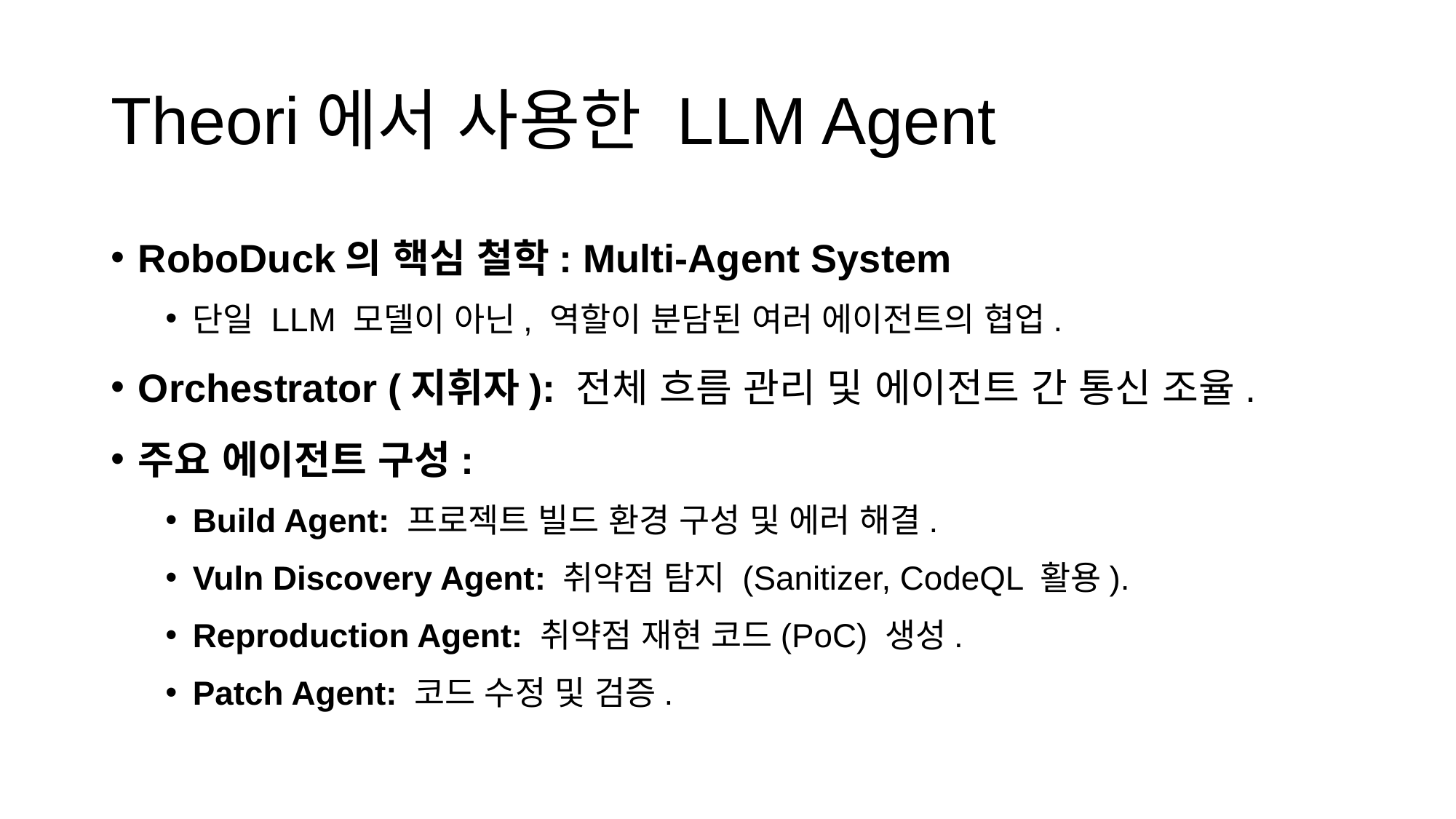

# Theori에서 사용한 LLM Agent
RoboDuck의 핵심 철학: Multi-Agent System
단일 LLM 모델이 아닌, 역할이 분담된 여러 에이전트의 협업.
Orchestrator (지휘자): 전체 흐름 관리 및 에이전트 간 통신 조율.
주요 에이전트 구성:
Build Agent: 프로젝트 빌드 환경 구성 및 에러 해결.
Vuln Discovery Agent: 취약점 탐지 (Sanitizer, CodeQL 활용).
Reproduction Agent: 취약점 재현 코드(PoC) 생성.
Patch Agent: 코드 수정 및 검증.